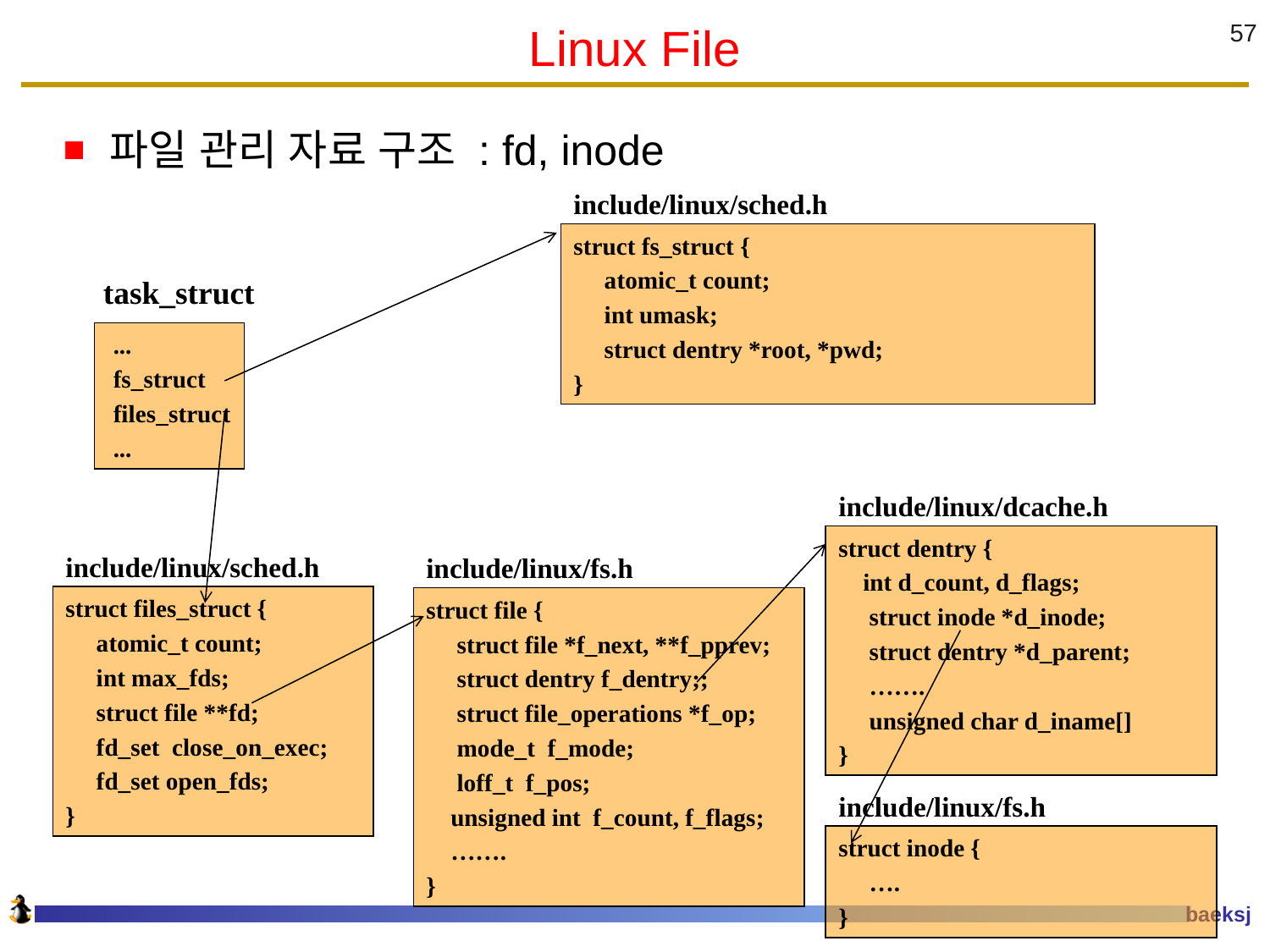

# Linux File
57
파일 관리 자료 구조 : fd, inode
include/linux/sched.h
struct fs_struct {
     atomic_t count;
     int umask;
     struct dentry *root, *pwd;
}

task_struct
 ...
 fs_struct
 files_struct
 ...

include/linux/dcache.h
struct dentry {
    int d_count, d_flags;
     struct inode *d_inode;
     struct dentry *d_parent;
     …….
     unsigned char d_iname[]
}

include/linux/sched.h
include/linux/fs.h

struct files_struct {
     atomic_t count;
     int max_fds;
     struct file **fd;
     fd_set  close_on_exec;
     fd_set open_fds;
}
struct file {
     struct file *f_next, **f_pprev;
     struct dentry f_dentry;;
     struct file_operations *f_op;
     mode_t  f_mode;
     loff_t  f_pos;
    unsigned int  f_count, f_flags;
    …….
}

include/linux/fs.h
struct inode {
     ….
}